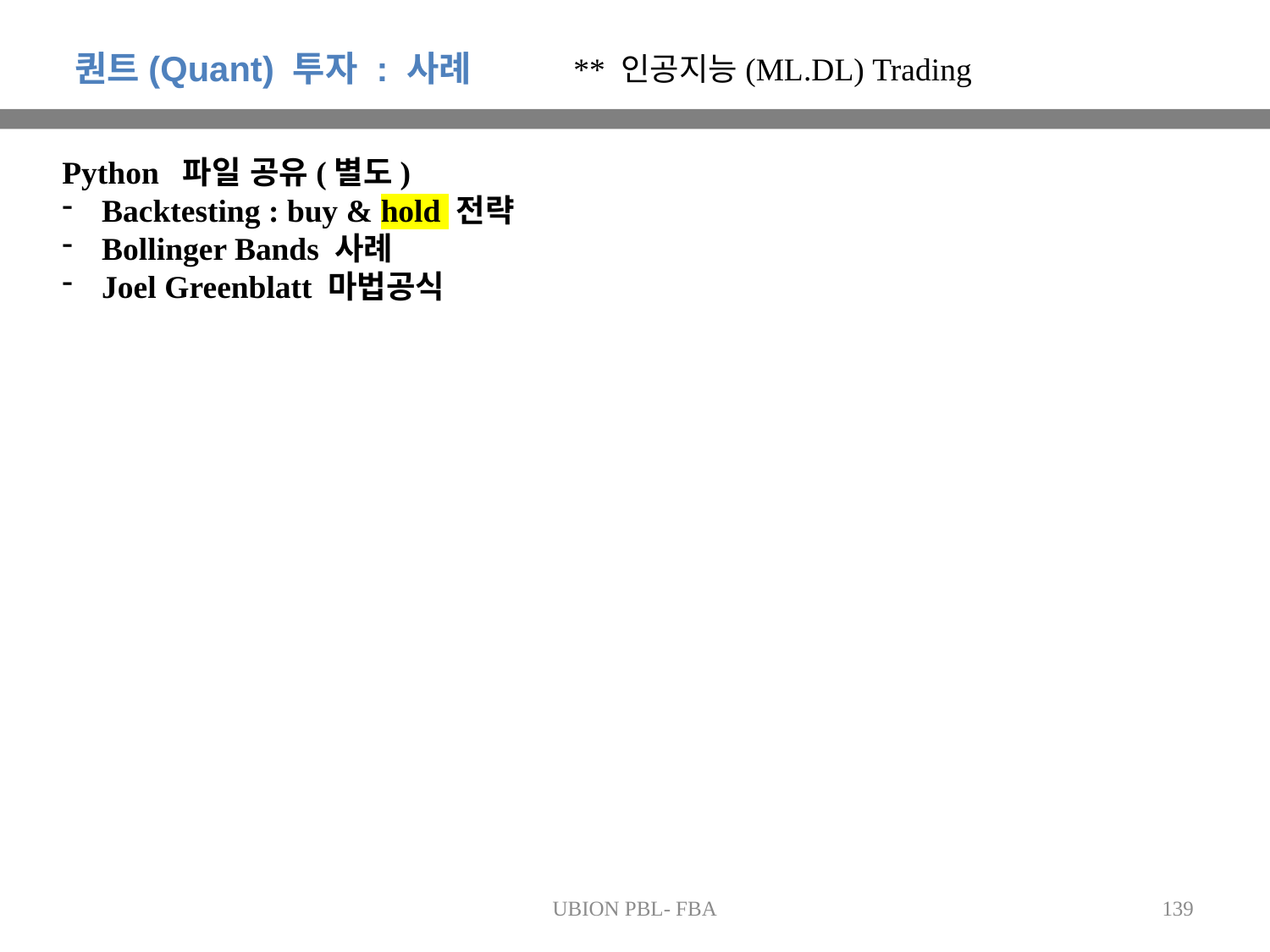

퀀트(Quant) 투자 : 사례

** 인공지능(ML.DL) Trading

Python  파일 공유(별도)
Backtesting : buy & hold 전략
Bollinger Bands 사례
Joel Greenblatt 마법공식
UBION PBL- FBA
139